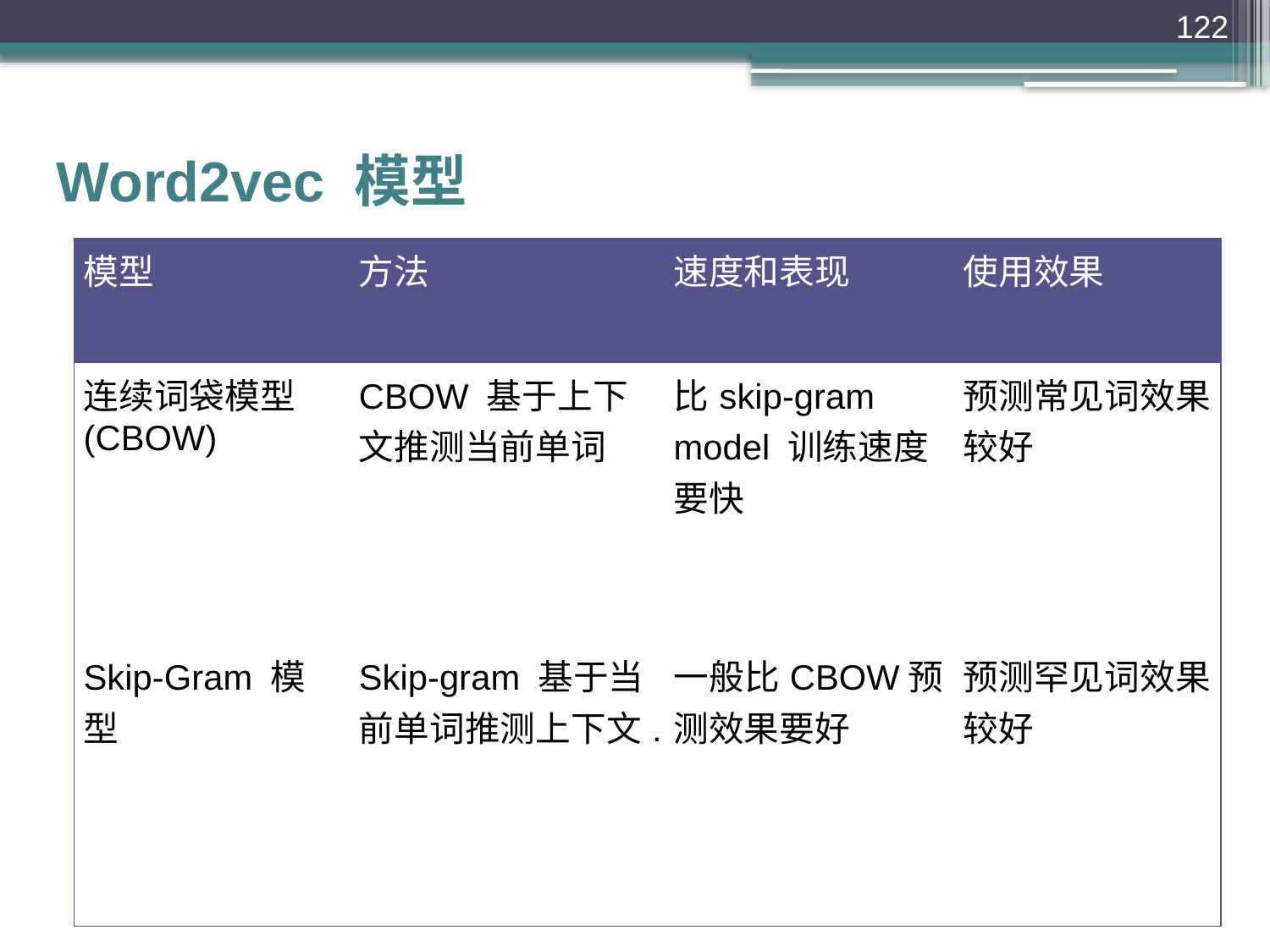

122
Word2vec 模型
| 模型 | 方法 | 速度和表现 | 使用效果 |
| --- | --- | --- | --- |
| 连续词袋模型(CBOW) | CBOW 基于上下文推测当前单词 | 比skip-gram model 训练速度要快 | 预测常见词效果较好 |
| Skip-Gram 模型 | Skip-gram 基于当前单词推测上下文. | 一般比CBOW预测效果要好 | 预测罕见词效果较好 |